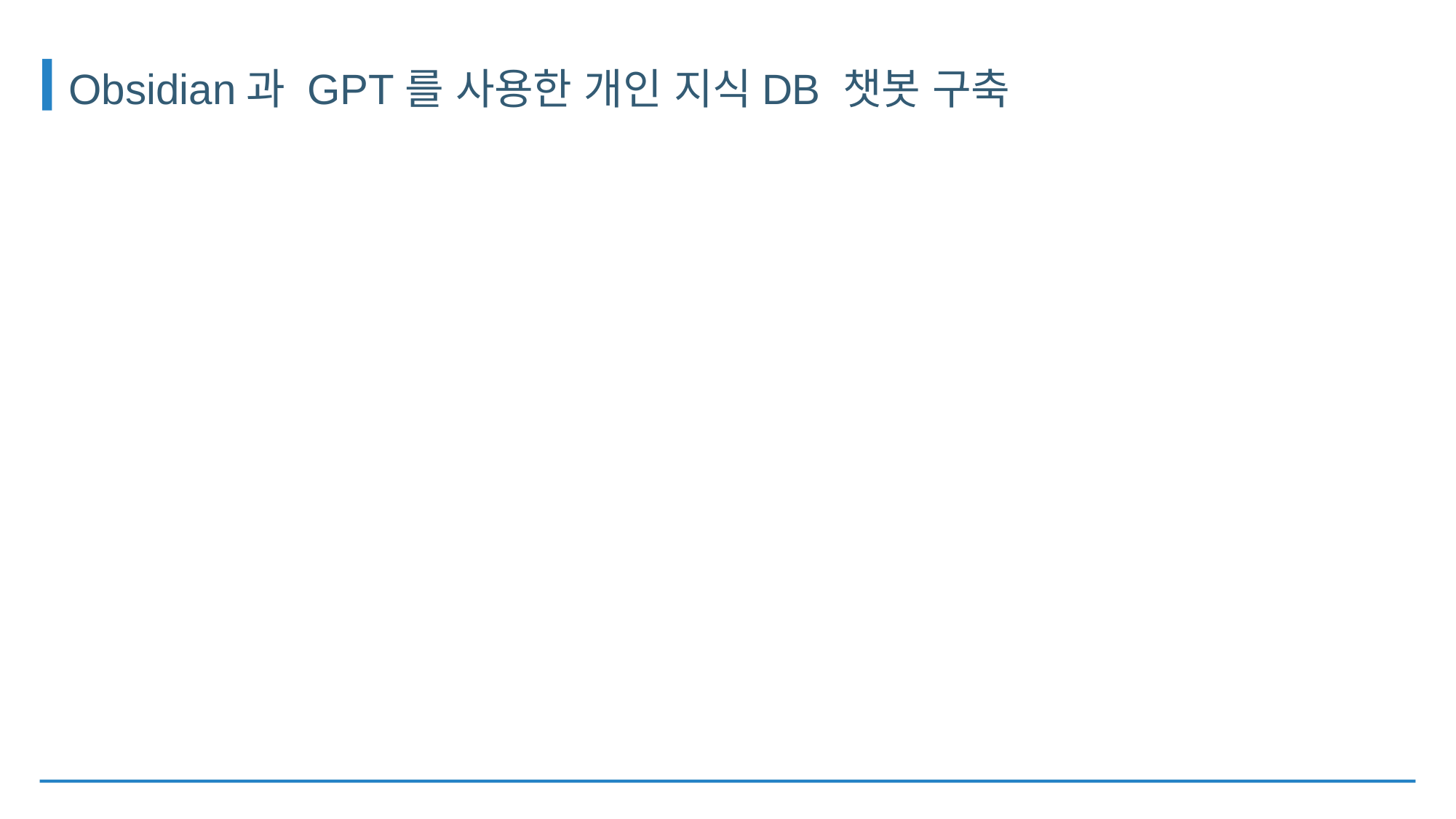

# Obsidian과 GPT를 사용한 개인 지식DB 챗봇 구축